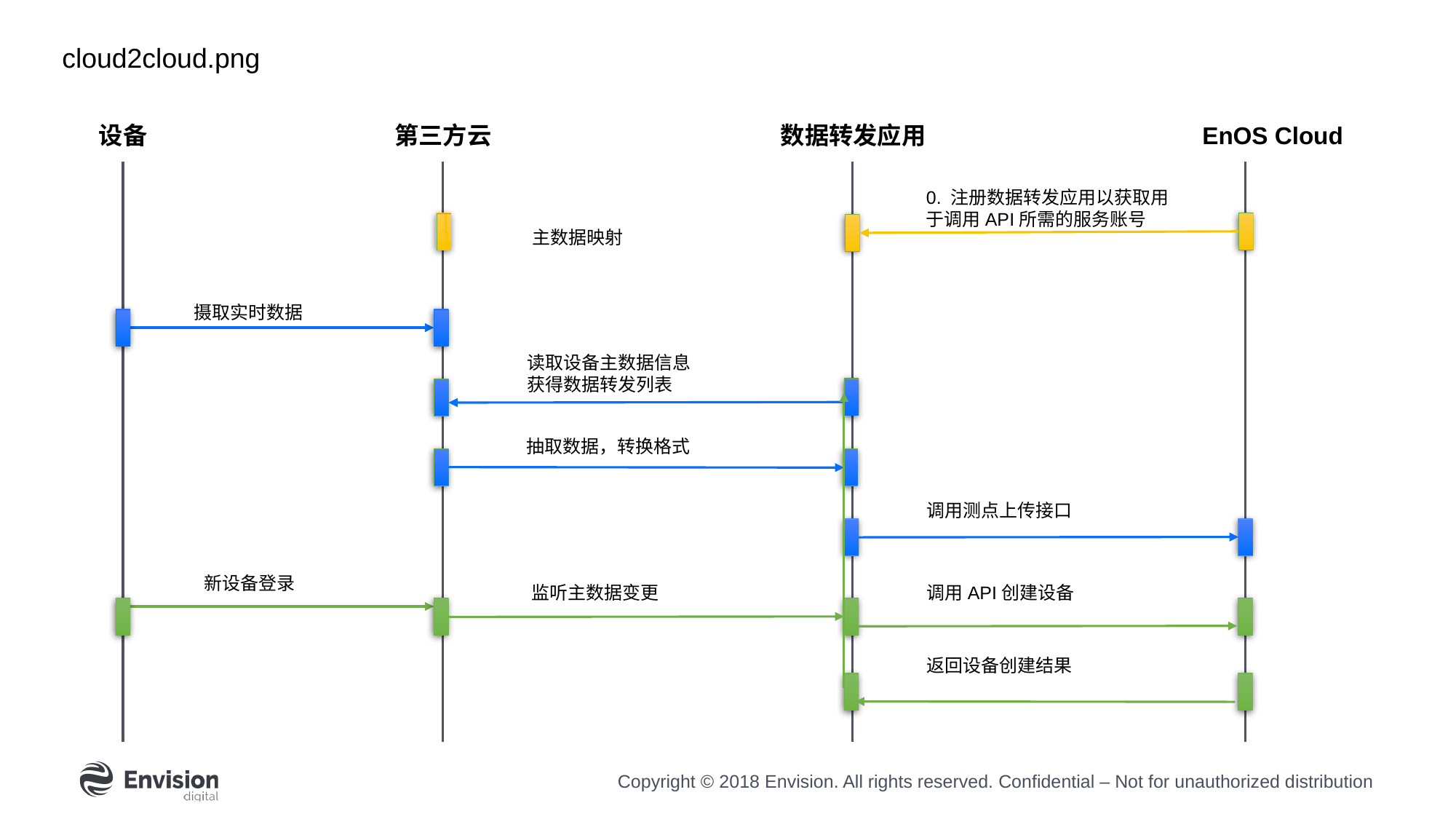

cloud2cloud.png
设备
第三方云
数据转发应用
EnOS Cloud
0. 注册数据转发应用以获取用于调用API所需的服务账号

主数据映射
摄取实时数据

读取设备主数据信息
获得数据转发列表

抽取数据，转换格式

调用测点上传接口

新设备登录
监听主数据变更
调用API创建设备

返回设备创建结果